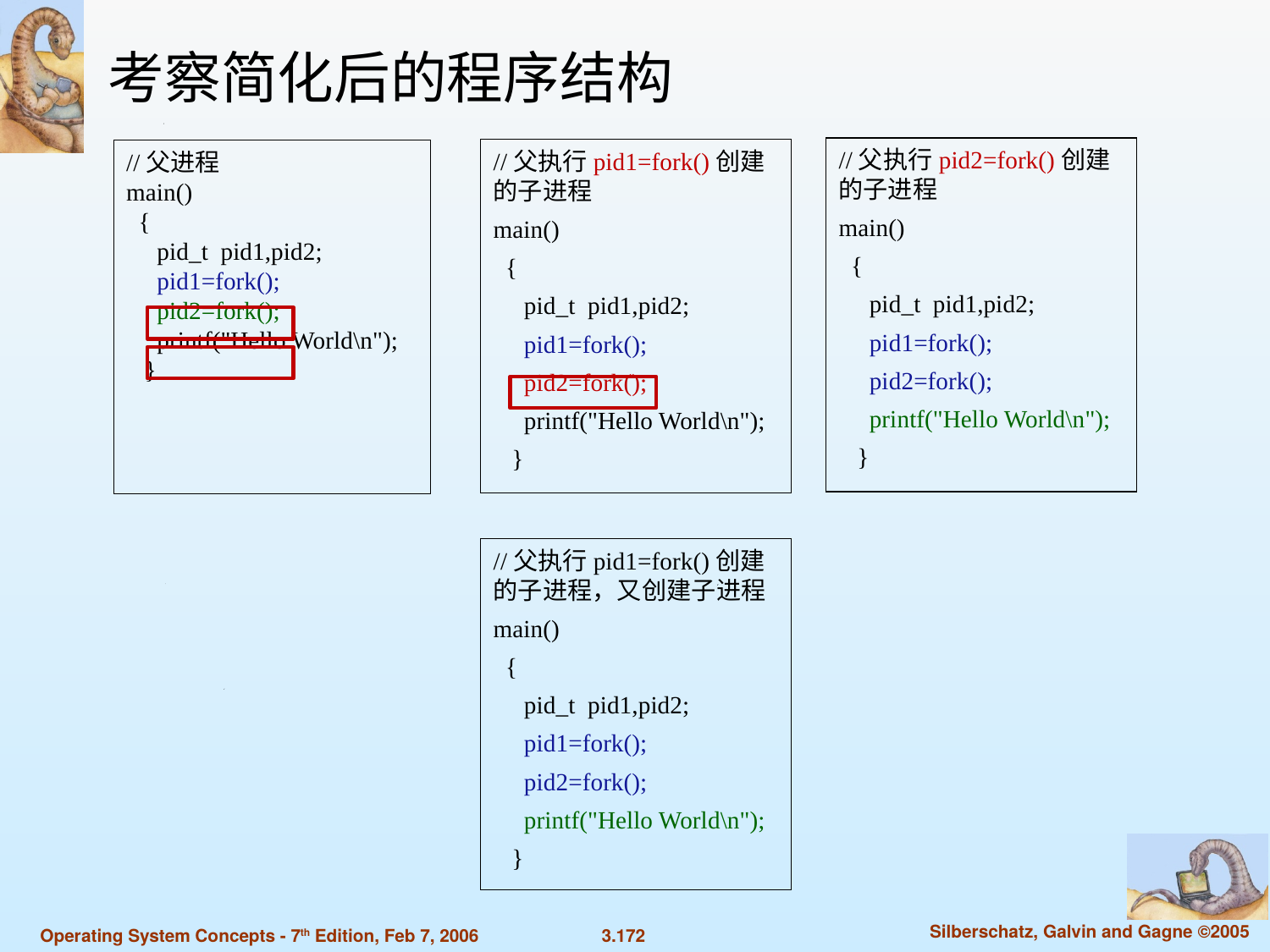

考察简化后的程序结构
//父执行pid2=fork()创建的子进程
main()
  {
     pid_t  pid1,pid2;
     pid1=fork();
     pid2=fork();
     printf("Hello World\n");
   }

//父执行pid1=fork()创建的子进程
main()
  {
     pid_t  pid1,pid2;
     pid1=fork();
     pid2=fork();
     printf("Hello World\n");
   }

//父进程
main()
  {
     pid_t  pid1,pid2;
     pid1=fork();
     pid2=fork();
     printf("Hello World\n");
   }

//父执行pid1=fork()创建的子进程，又创建子进程
main()
  {
     pid_t  pid1,pid2;
     pid1=fork();
     pid2=fork();
     printf("Hello World\n");
   }